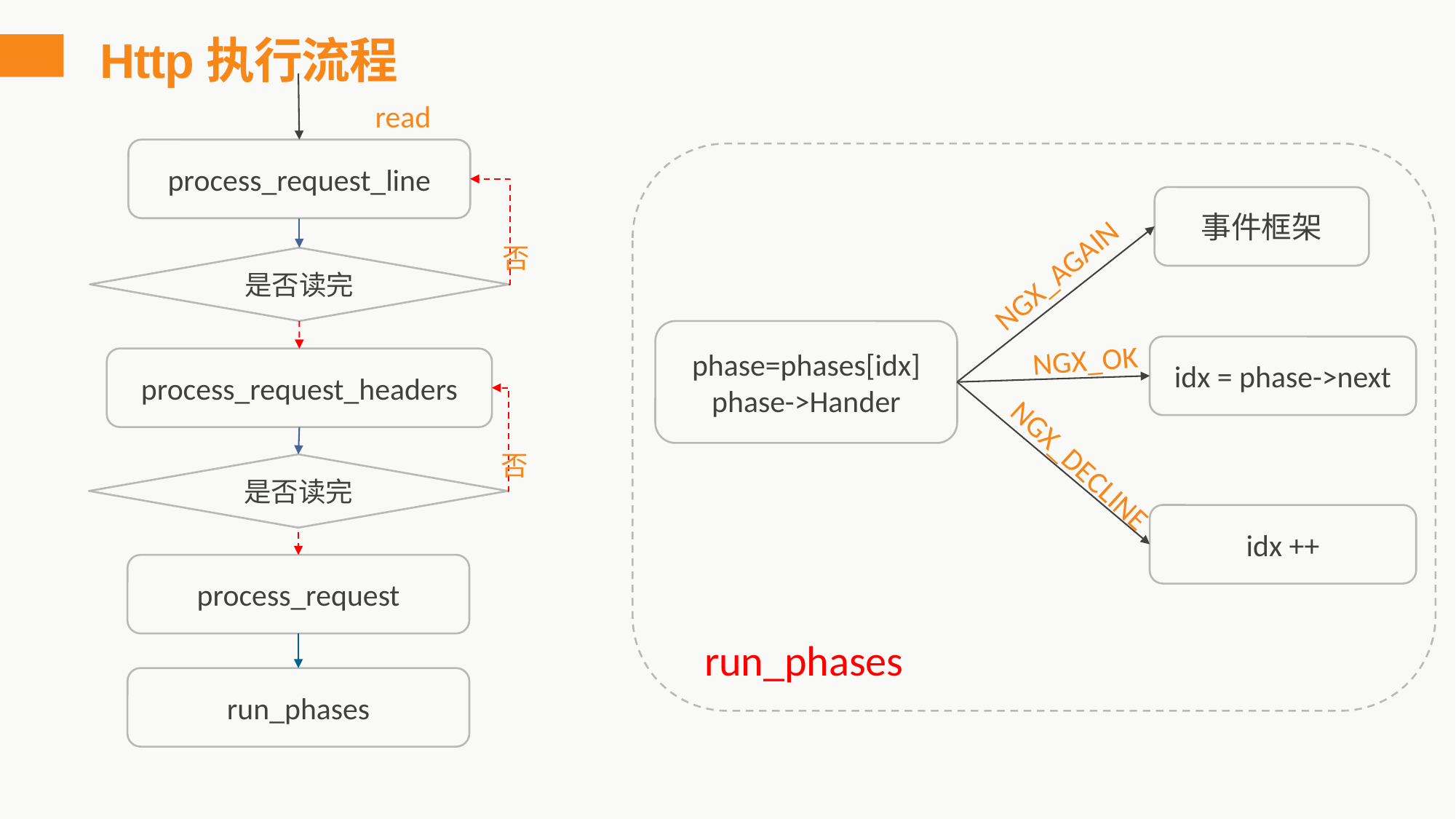

# Http执行流程
read
process_request_line

事件框架
否
NGX_AGAIN
是否读完
phase=phases[idx]
phase->Hander
NGX_OK
idx = phase->next
process_request_headers
否
是否读完
NGX_DECLINE
idx ++
process_request
run_phases
run_phases